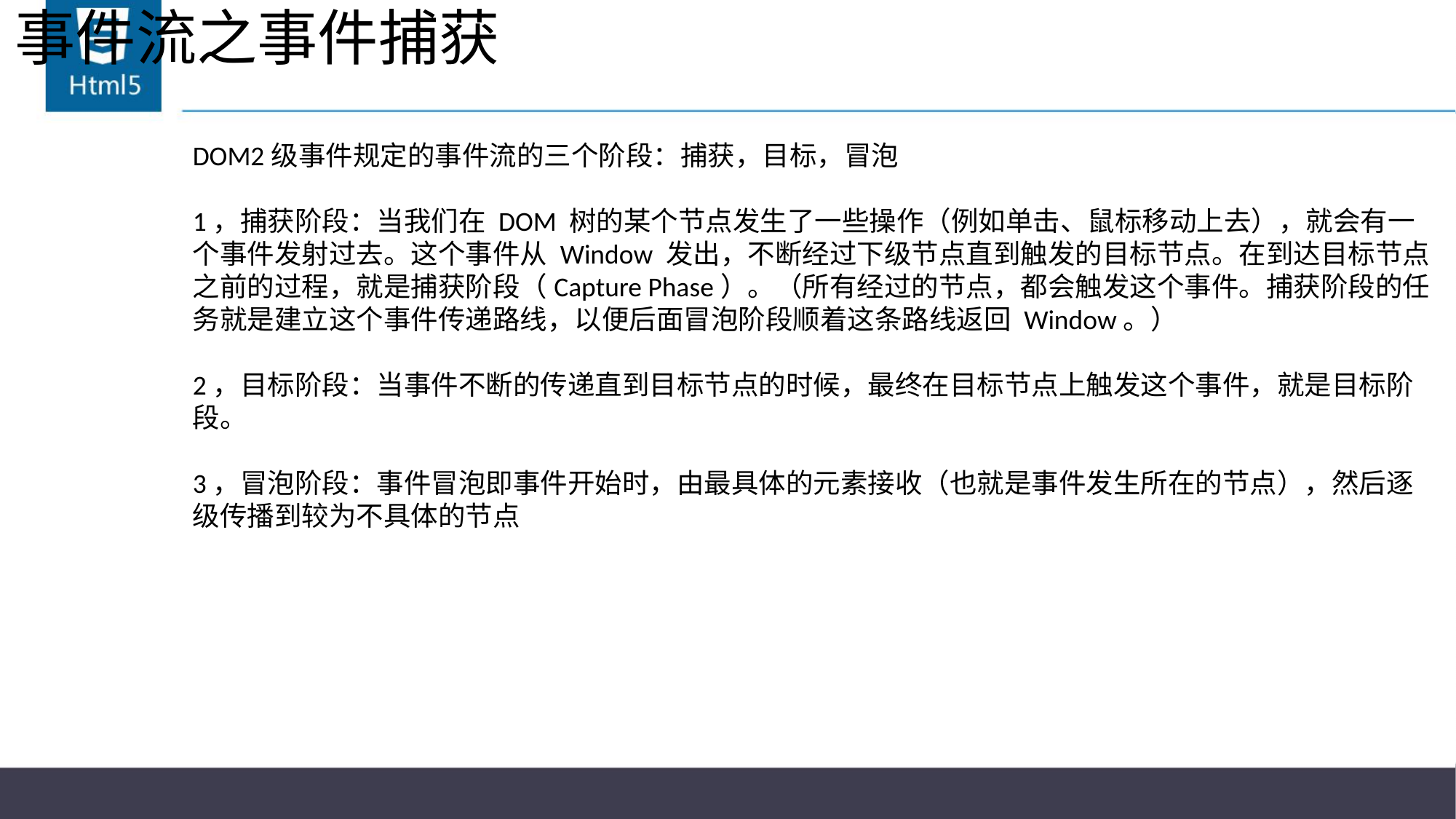

# 事件流之事件捕获
DOM2级事件规定的事件流的三个阶段：捕获，目标，冒泡

1，捕获阶段：当我们在 DOM 树的某个节点发生了一些操作（例如单击、鼠标移动上去），就会有一个事件发射过去。这个事件从 Window 发出，不断经过下级节点直到触发的目标节点。在到达目标节点之前的过程，就是捕获阶段（Capture Phase）。（所有经过的节点，都会触发这个事件。捕获阶段的任务就是建立这个事件传递路线，以便后面冒泡阶段顺着这条路线返回 Window。）

2，目标阶段：当事件不断的传递直到目标节点的时候，最终在目标节点上触发这个事件，就是目标阶段。

3，冒泡阶段：事件冒泡即事件开始时，由最具体的元素接收（也就是事件发生所在的节点），然后逐级传播到较为不具体的节点